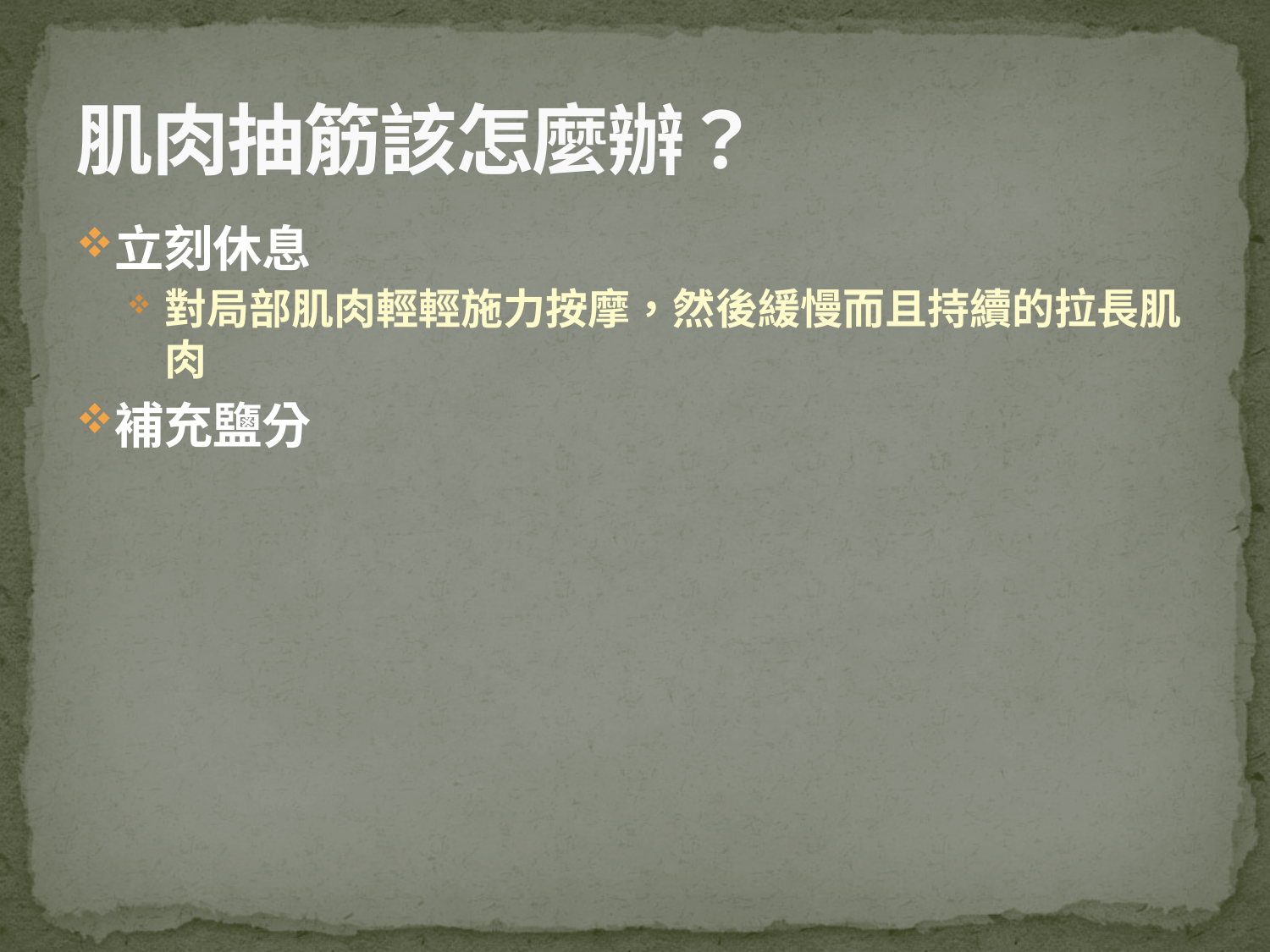

# 肌肉抽筋該怎麼辦？
立刻休息
對局部肌肉輕輕施力按摩，然後緩慢而且持續的拉長肌肉
補充鹽分